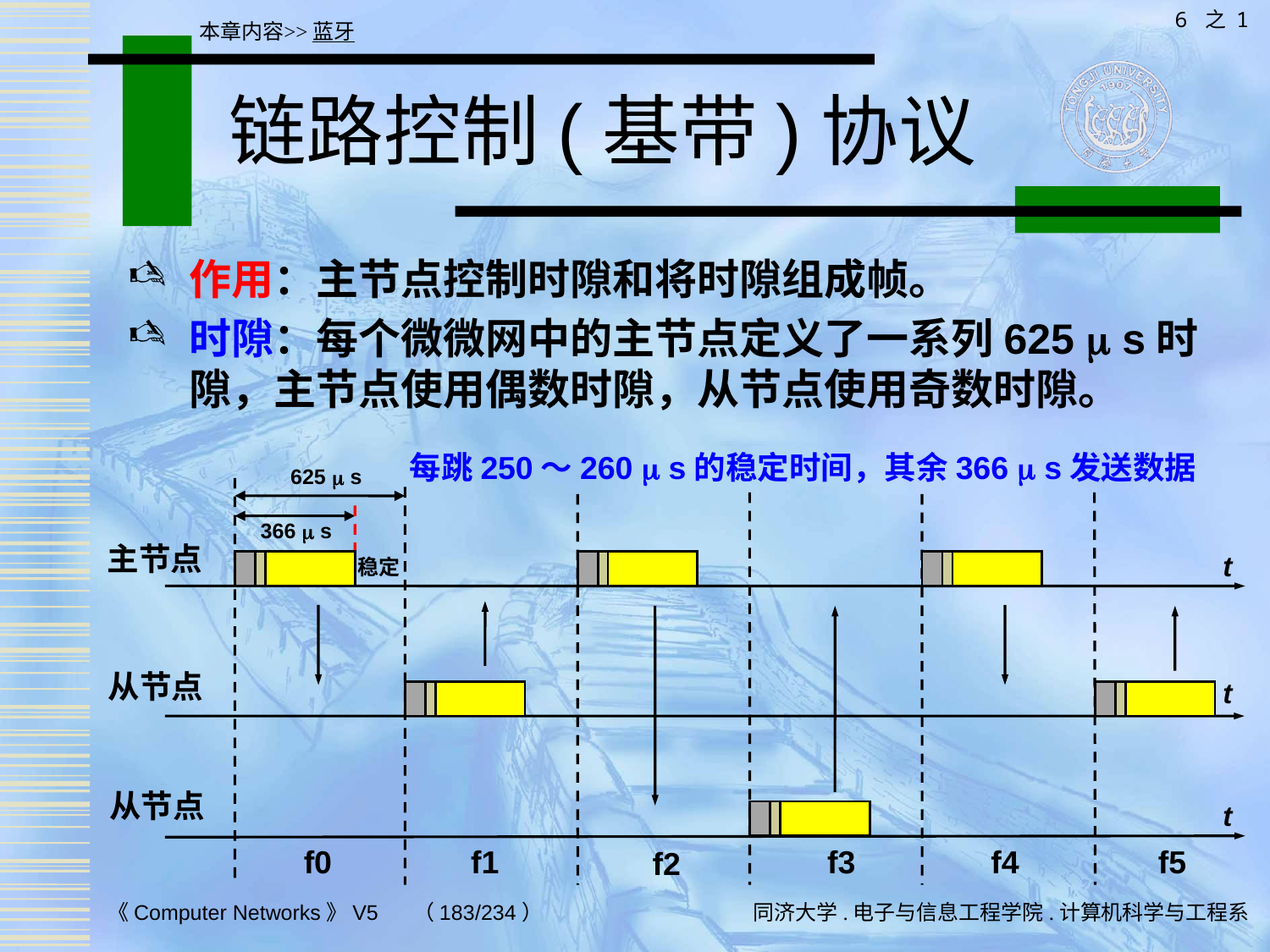

6 之 1
本章内容>>蓝牙
# 链路控制(基带)协议
作用：主节点控制时隙和将时隙组成帧。
时隙：每个微微网中的主节点定义了一系列625 μ s时隙，主节点使用偶数时隙，从节点使用奇数时隙。
每跳250～260 μ s的稳定时间，其余366 μ s发送数据
625 μ s

366 μ s

主节点
t
稳定
|  |  |  |
| --- | --- | --- |
|  |  |  |
| --- | --- | --- |
|  |  |  |
| --- | --- | --- |

从节点
t
|  |  |  |
| --- | --- | --- |
|  |  |  |
| --- | --- | --- |

 从节点
t
|  |  |  |
| --- | --- | --- |

f0
f1
f3
f4
f5
f2